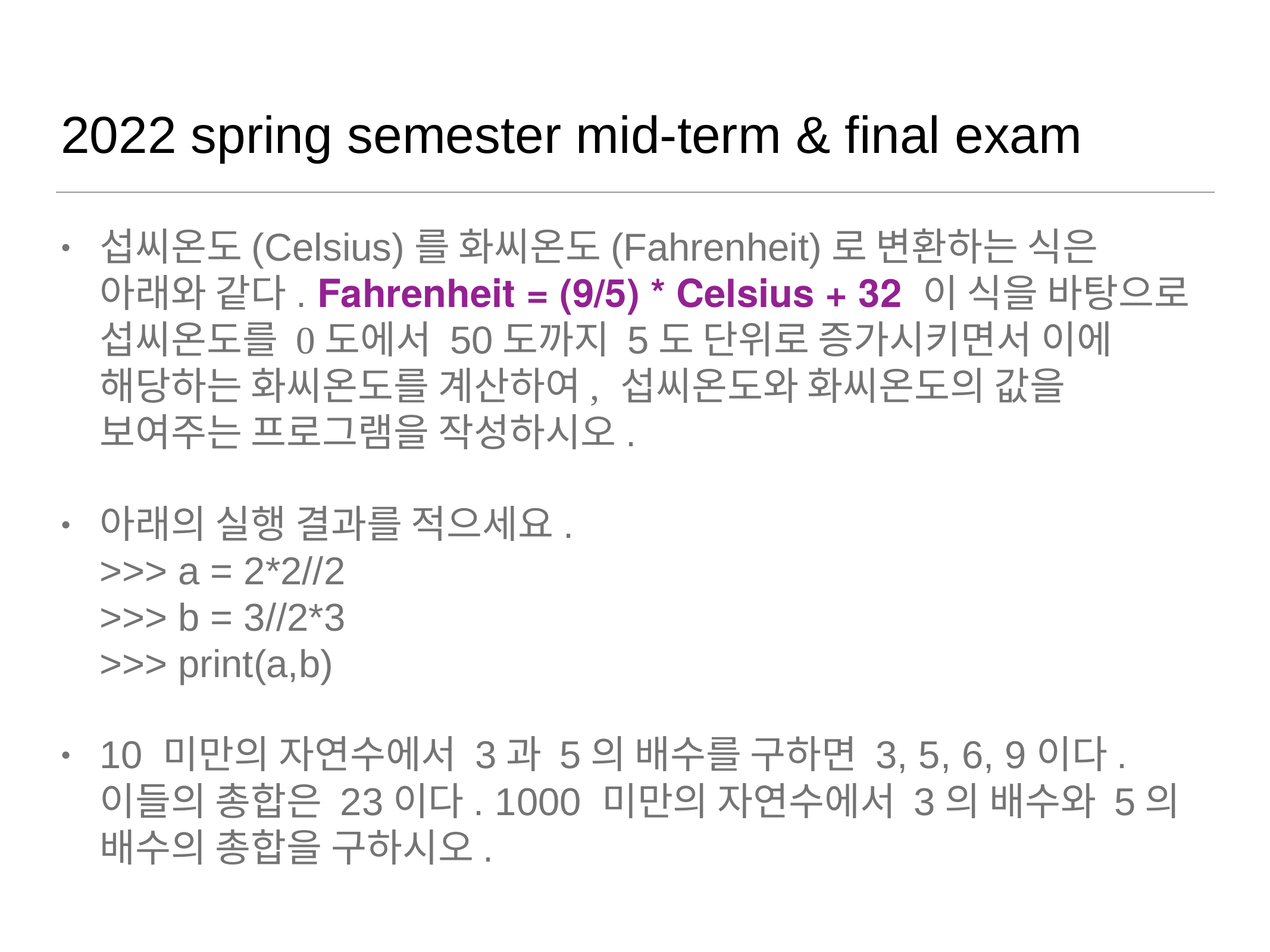

# 2022 spring semester mid-term & final exam
섭씨온도(Celsius)를 화씨온도(Fahrenheit)로 변환하는 식은 아래와 같다. Fahrenheit = (9/5) * Celsius + 32 이 식을 바탕으로 섭씨온도를 0도에서 50도까지 5도 단위로 증가시키면서 이에 해당하는 화씨온도를 계산하여, 섭씨온도와 화씨온도의 값을 보여주는 프로그램을 작성하시오.
아래의 실행 결과를 적으세요.
>>> a = 2*2//2
>>> b = 3//2*3
>>> print(a,b)
10 미만의 자연수에서 3과 5의 배수를 구하면 3, 5, 6, 9이다. 이들의 총합은 23이다. 1000 미만의 자연수에서 3의 배수와 5의 배수의 총합을 구하시오.